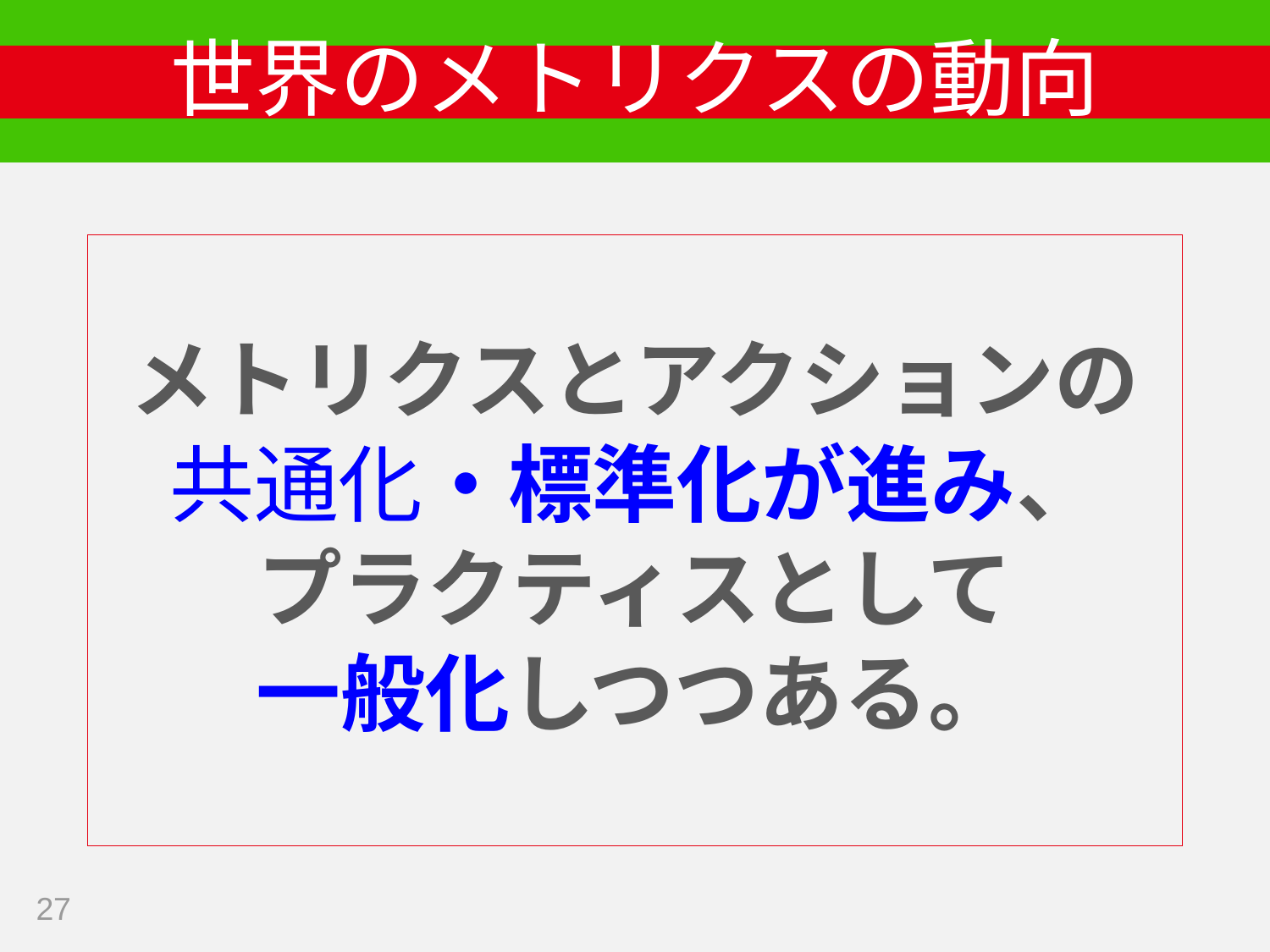

# 世界のメトリクスの動向
メトリクスとアクションの
共通化・標準化が進み、
プラクティスとして
一般化しつつある。
27